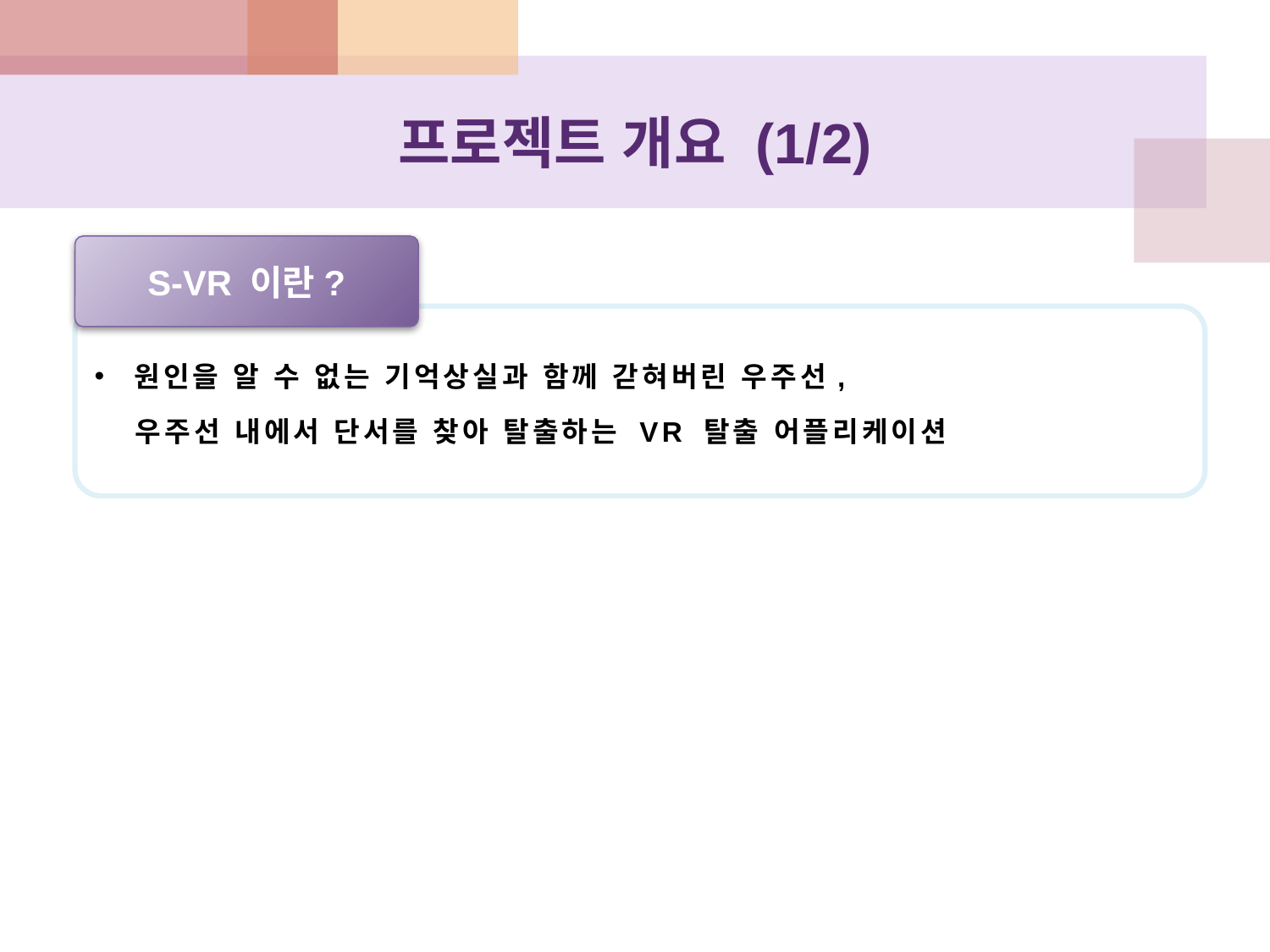

# 프로젝트 개요 (1/2)
S-VR 이란?

원인을 알 수 없는 기억상실과 함께 갇혀버린 우주선,
   우주선 내에서 단서를 찾아 탈출하는 VR 탈출 어플리케이션